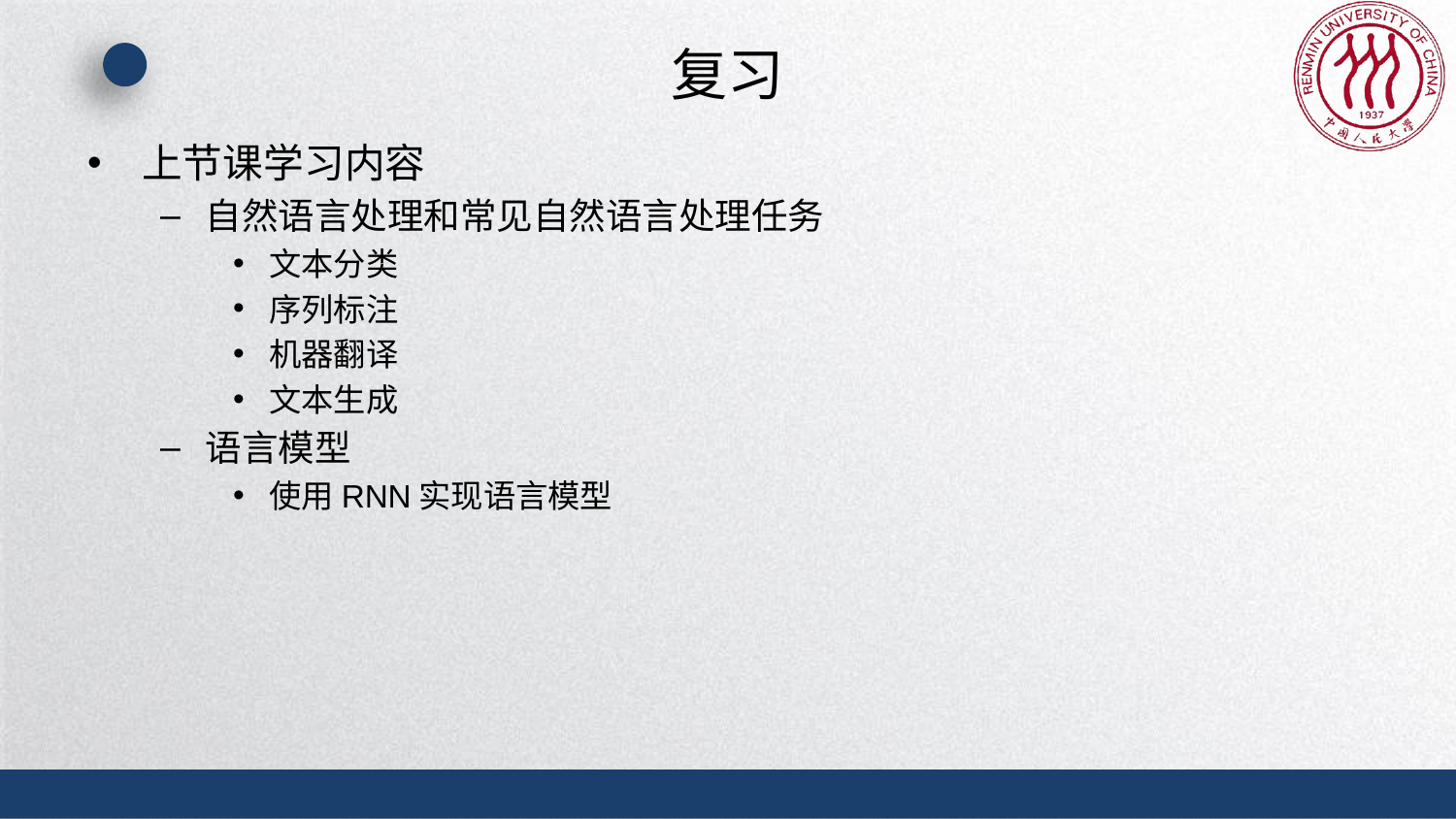

# 复习
上节课学习内容
自然语言处理和常见自然语言处理任务
文本分类
序列标注
机器翻译
文本生成
语言模型
使用RNN实现语言模型